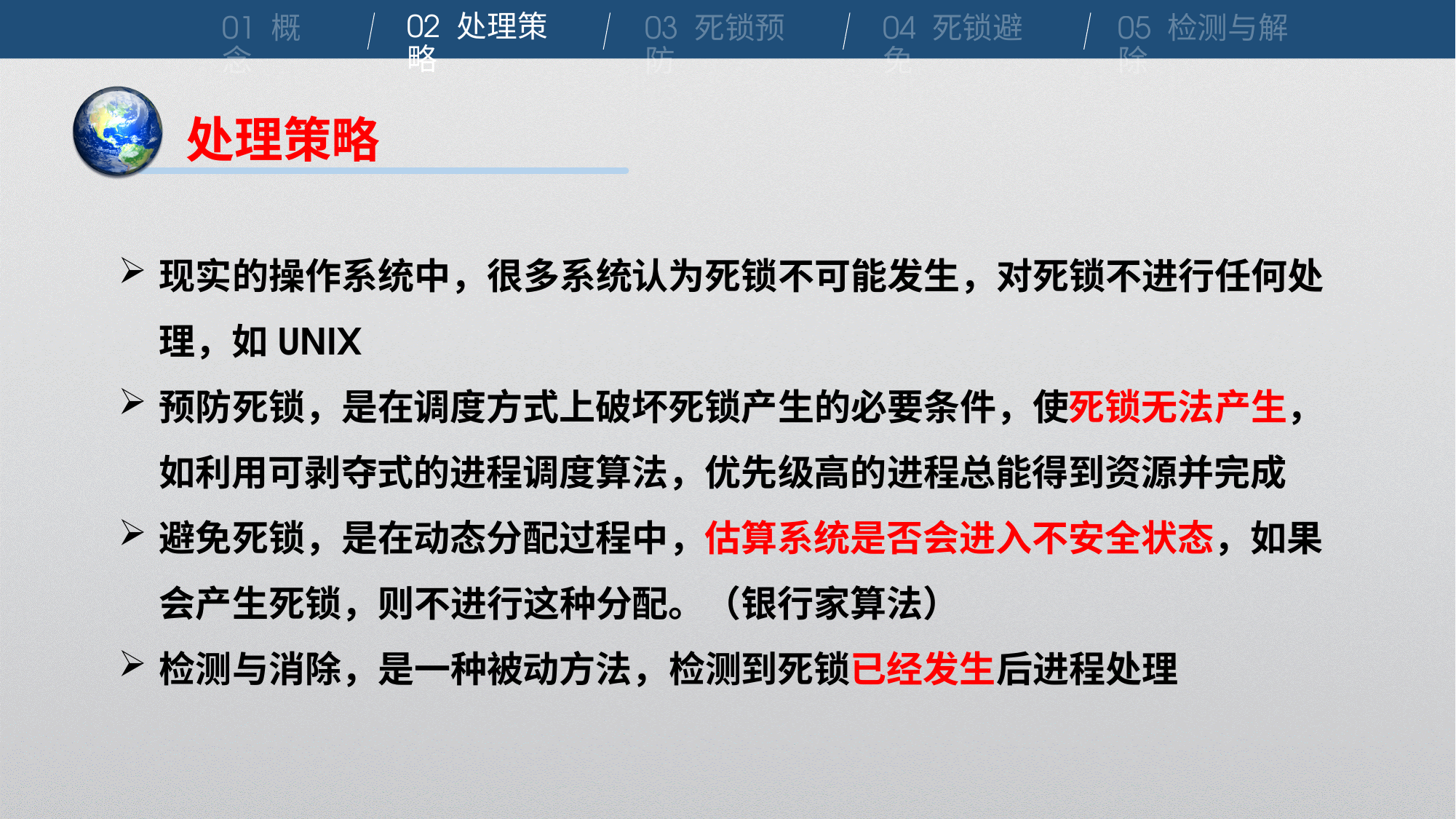

02 处理策略
01 概念
04 死锁避免
03 死锁预防
05 检测与解除
处理策略
现实的操作系统中，很多系统认为死锁不可能发生，对死锁不进行任何处理，如UNIX
预防死锁，是在调度方式上破坏死锁产生的必要条件，使死锁无法产生，如利用可剥夺式的进程调度算法，优先级高的进程总能得到资源并完成
避免死锁，是在动态分配过程中，估算系统是否会进入不安全状态，如果会产生死锁，则不进行这种分配。（银行家算法）
检测与消除，是一种被动方法，检测到死锁已经发生后进程处理